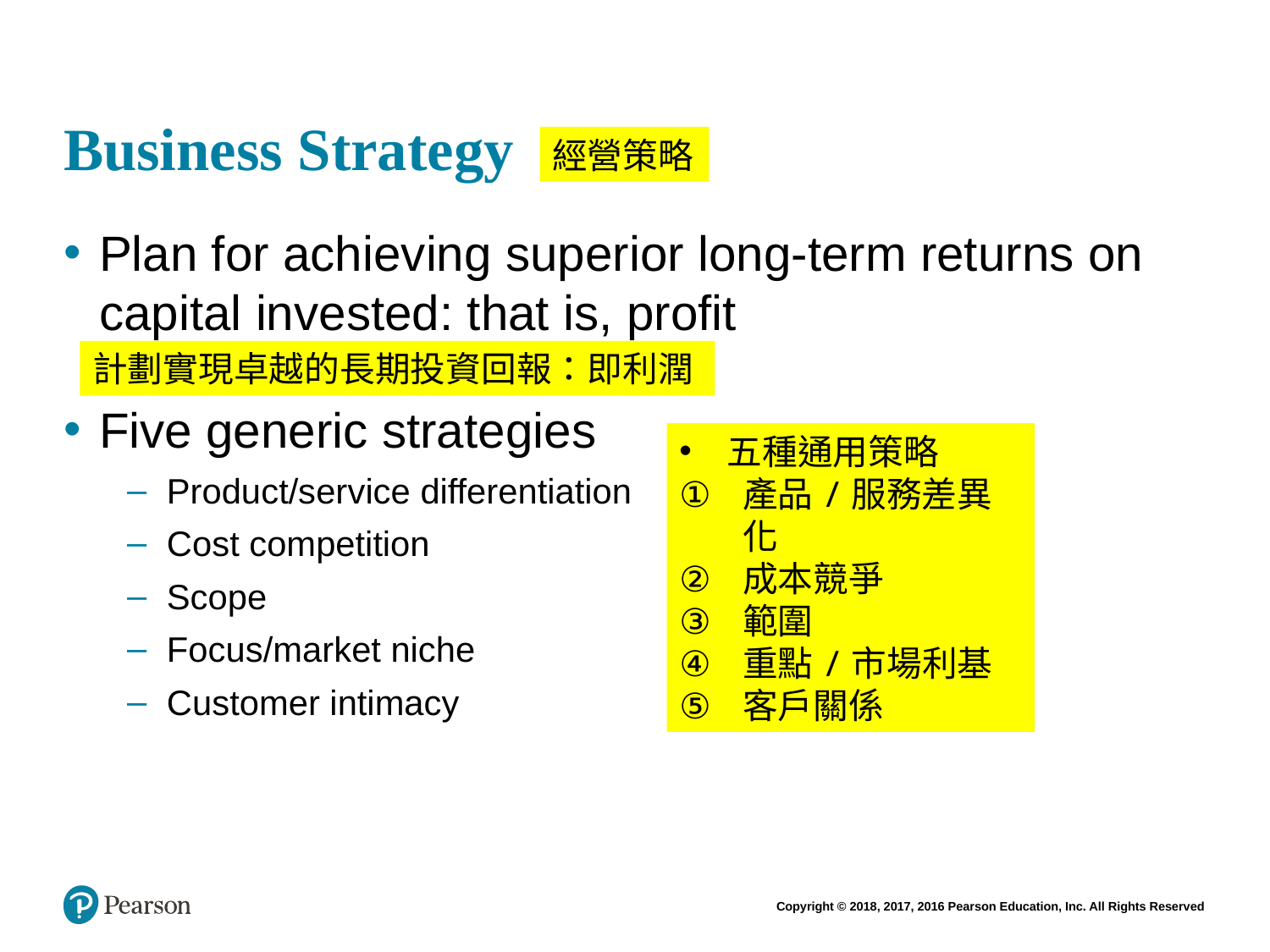

# Business Strategy
經營策略
Plan for achieving superior long-term returns on capital invested: that is, profit
Five generic strategies
Product/service differentiation
Cost competition
Scope
Focus/market niche
Customer intimacy
計劃實現卓越的長期投資回報：即利潤
五種通用策略
產品/服務差異化
成本競爭
範圍
重點/市場利基
客戶關係